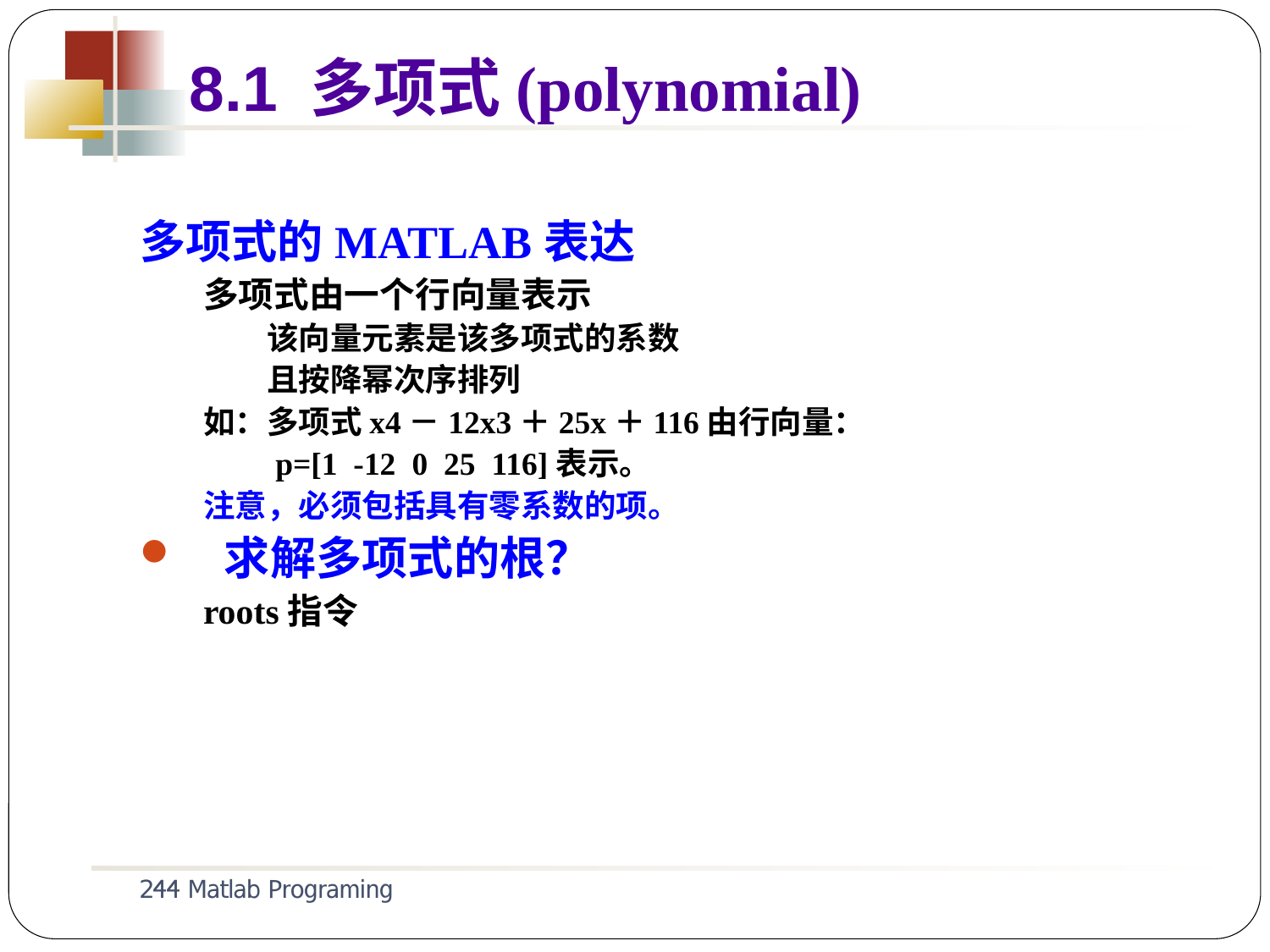

多项式的MATLAB表达
多项式由一个行向量表示
该向量元素是该多项式的系数
且按降幂次序排列
如：多项式x4－12x3＋25x＋116由行向量：
         p=[1  -12  0  25  116]表示。
注意，必须包括具有零系数的项。
求解多项式的根？
roots指令
8.1 多项式(polynomial)
244 Matlab Programing